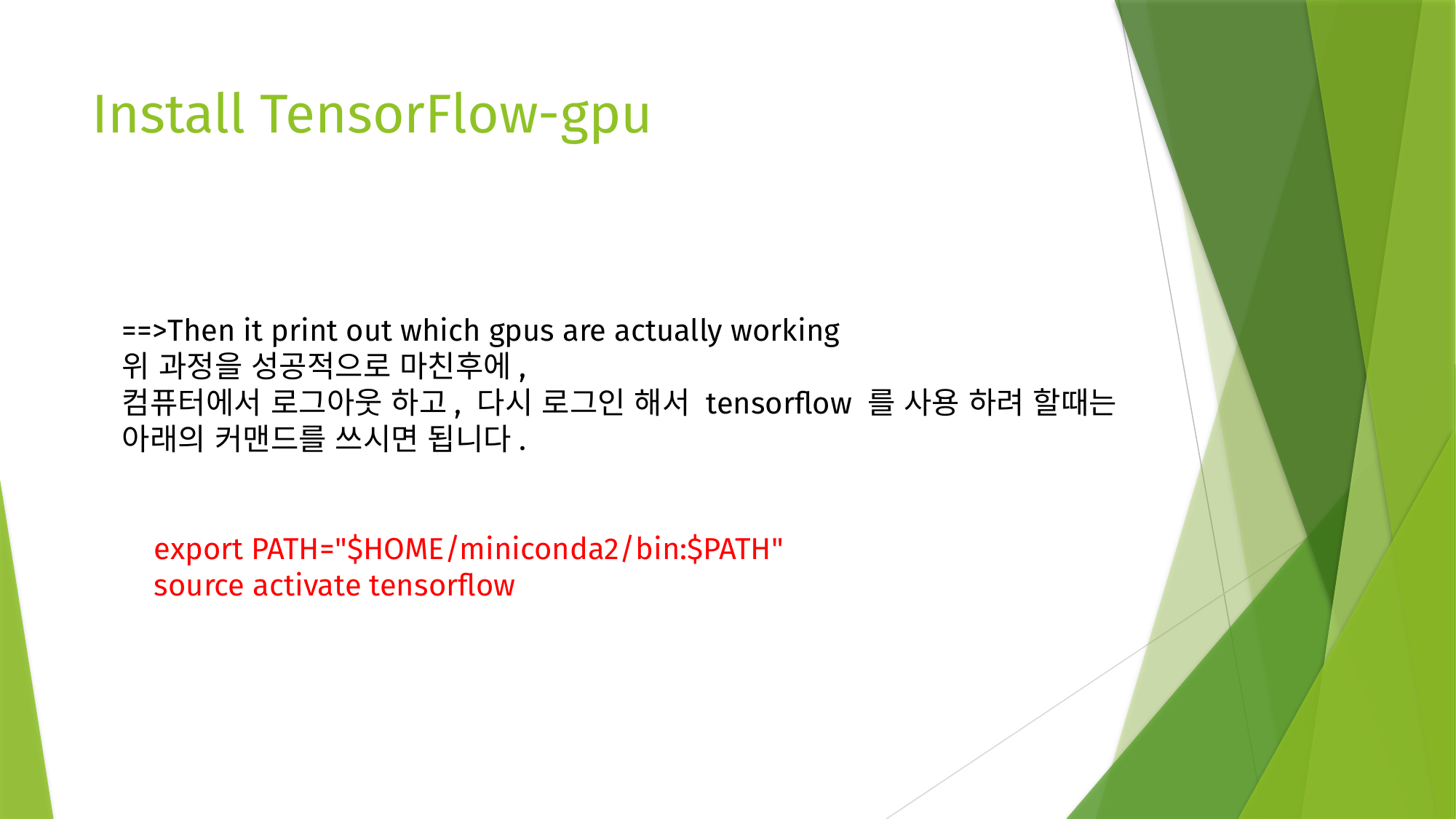

# Install TensorFlow-gpu

==>Then it print out which gpus are actually working
위 과정을 성공적으로 마친후에,
컴퓨터에서 로그아웃 하고, 다시 로그인 해서 tensorflow 를 사용 하려 할때는
아래의 커맨드를 쓰시면 됩니다.

    export PATH="$HOME/miniconda2/bin:$PATH"
    source activate tensorflow